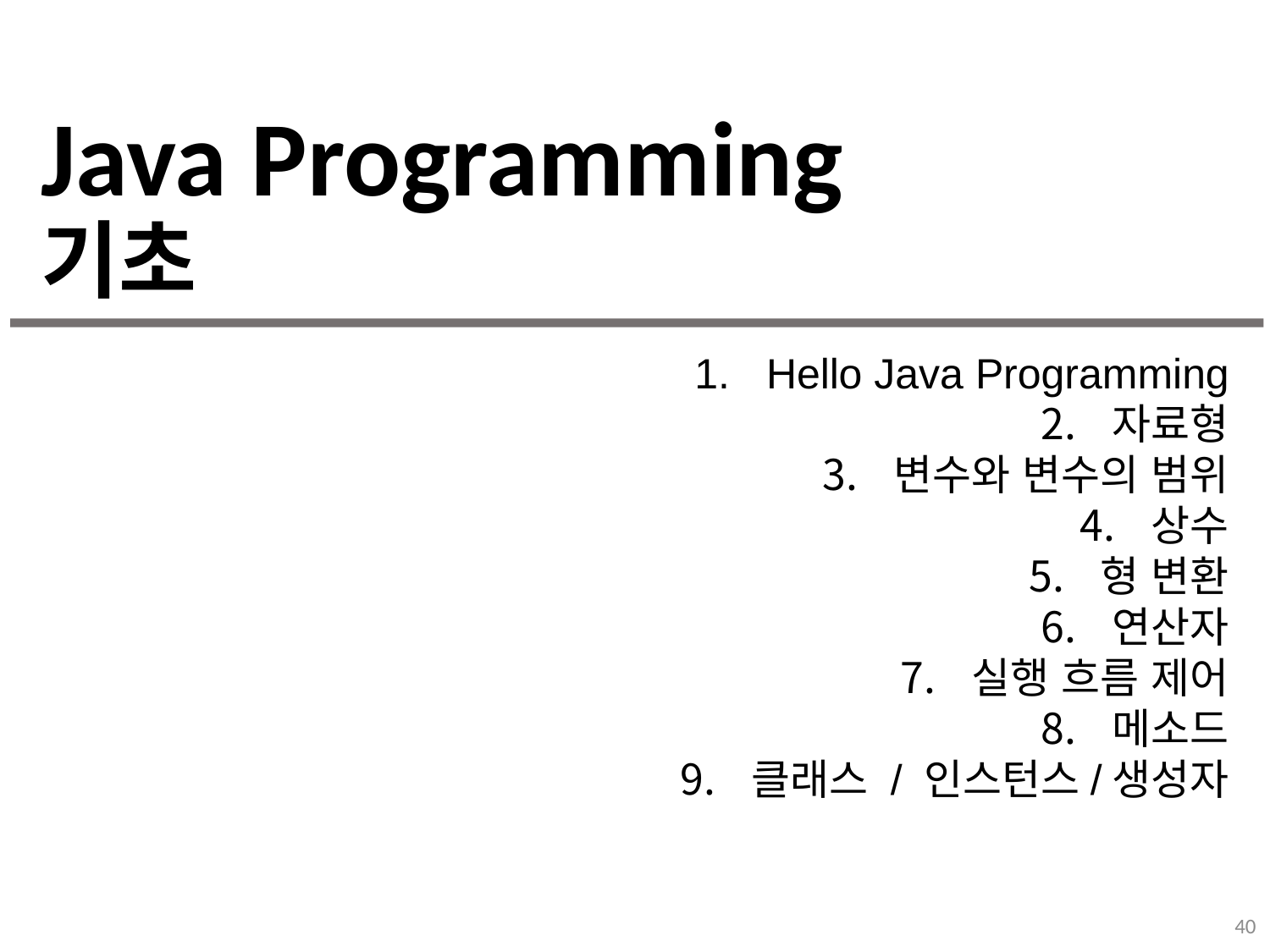

# Java Programming 기초

Hello Java Programming
자료형
변수와 변수의 범위
상수
형 변환
연산자
실행 흐름 제어
메소드
클래스 / 인스턴스/생성자

40